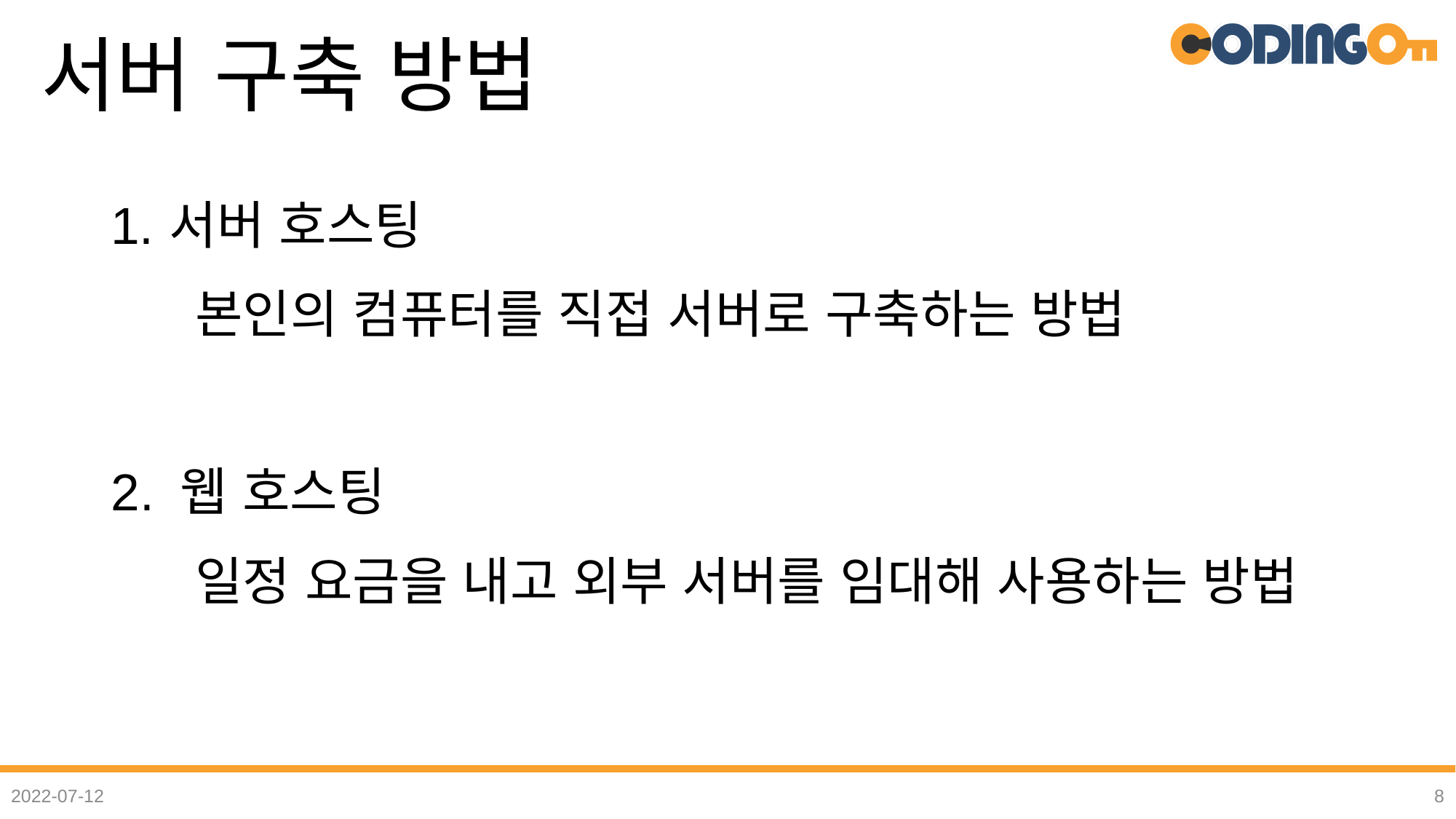

# 서버 구축 방법
서버 호스팅
     본인의 컴퓨터를 직접 서버로 구축하는 방법

2. 웹 호스팅
     일정 요금을 내고 외부 서버를 임대해 사용하는 방법
2022-07-12
8